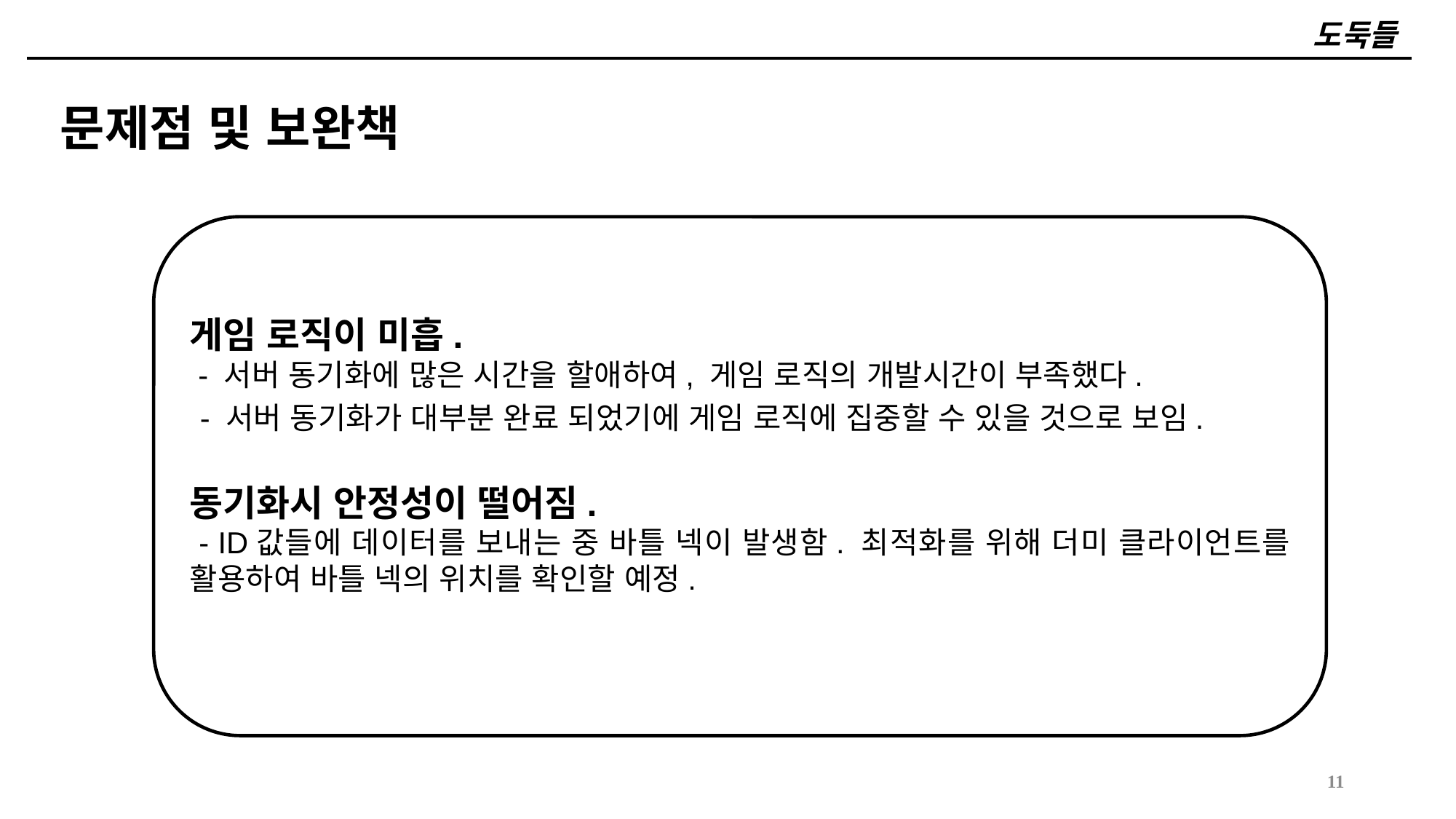

# 도둑들
문제점 및 보완책
게임 로직이 미흡.
 - 서버 동기화에 많은 시간을 할애하여, 게임 로직의 개발시간이 부족했다.
 - 서버 동기화가 대부분 완료 되었기에 게임 로직에 집중할 수 있을 것으로 보임.

동기화시 안정성이 떨어짐.
 - ID값들에 데이터를 보내는 중 바틀 넥이 발생함. 최적화를 위해 더미 클라이언트를 활용하여 바틀 넥의 위치를 확인할 예정.

11